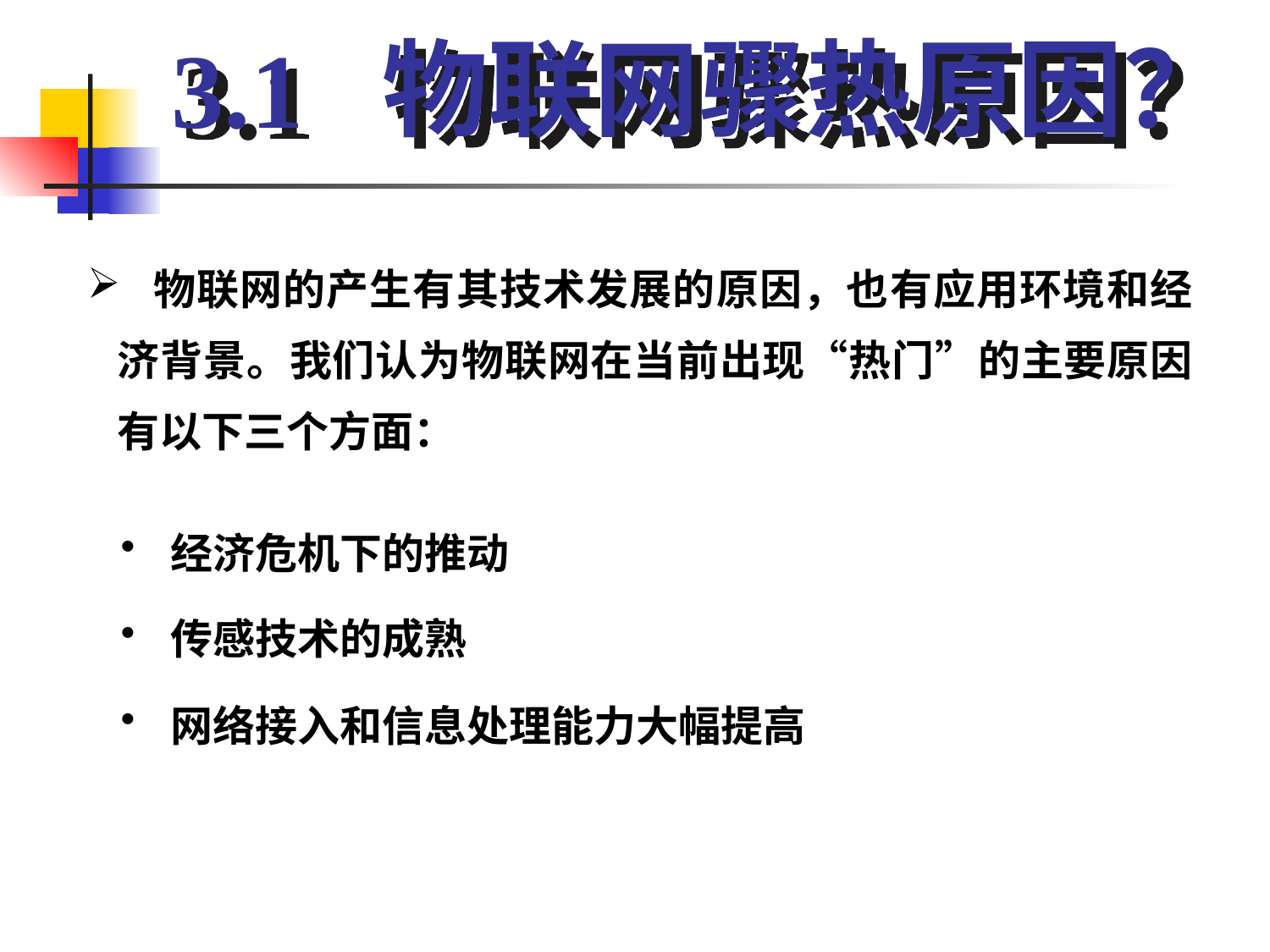

3.1  物联网骤热原因？
  物联网的产生有其技术发展的原因，也有应用环境和经济背景。我们认为物联网在当前出现“热门”的主要原因有以下三个方面：

 经济危机下的推动
 传感技术的成熟
 网络接入和信息处理能力大幅提高